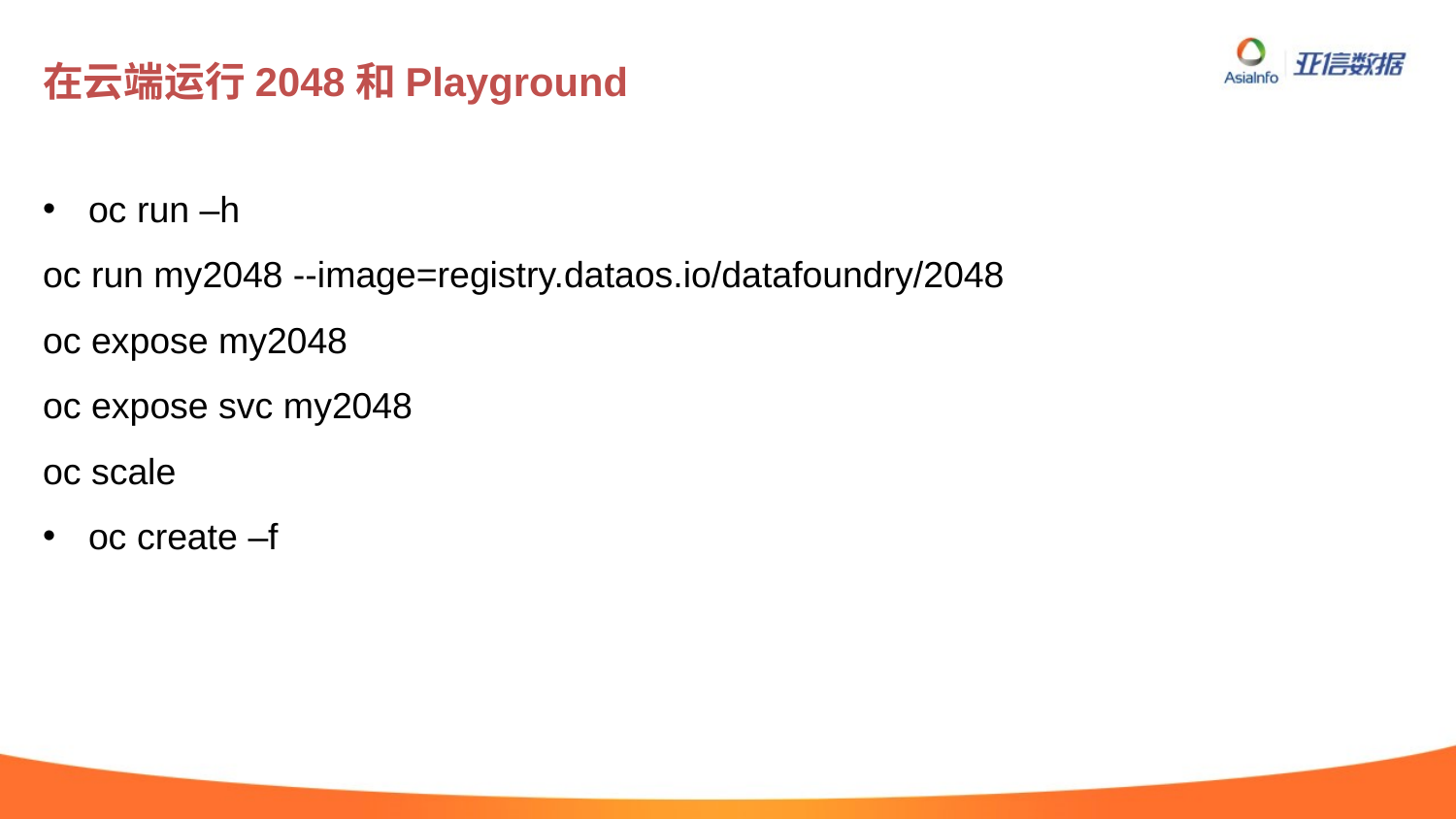

# 在云端运行2048和Playground
oc run –h
oc run my2048 --image=registry.dataos.io/datafoundry/2048
oc expose my2048
oc expose svc my2048
oc scale
oc create –f